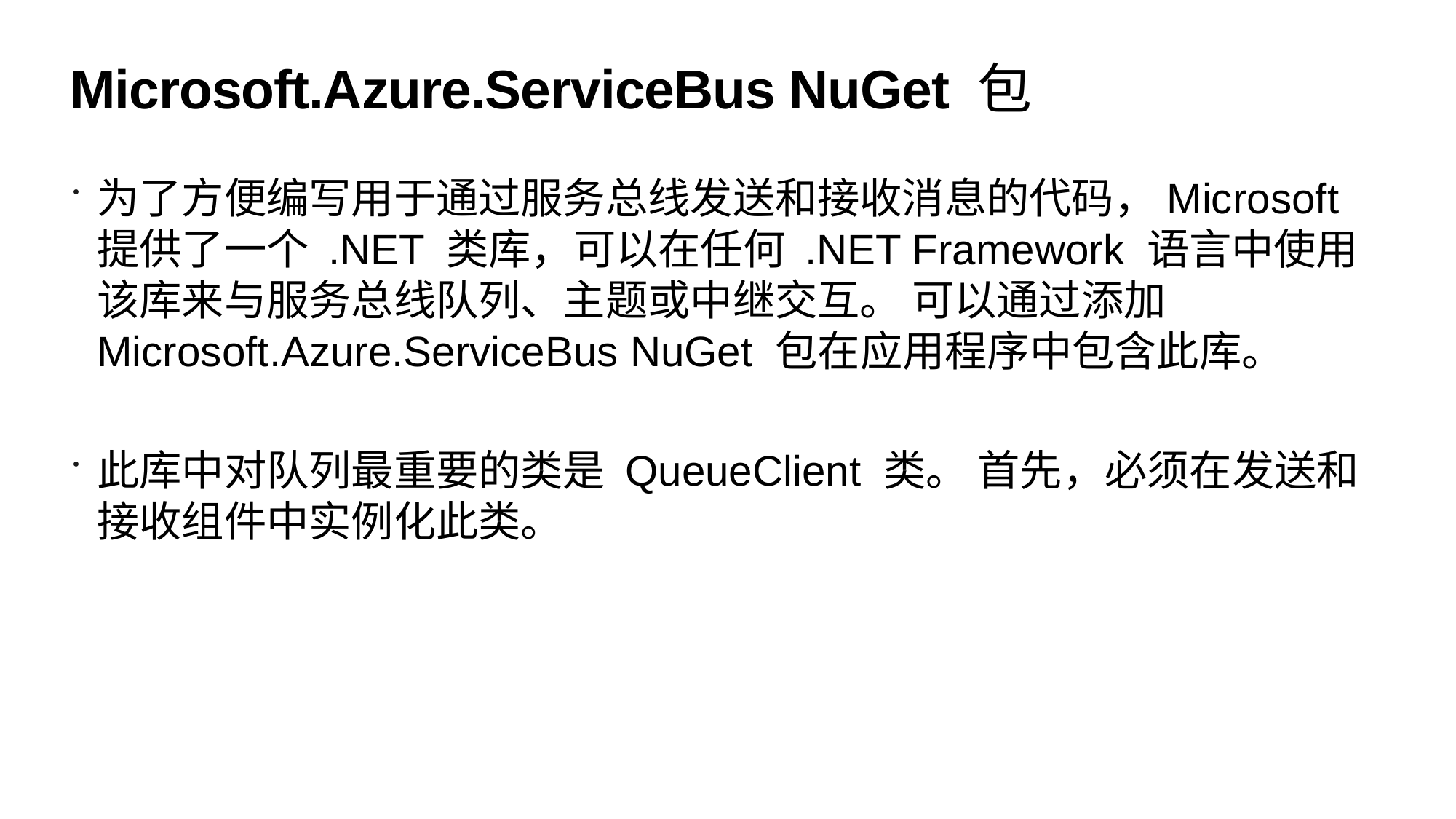

# Microsoft.Azure.ServiceBus NuGet 包
为了方便编写用于通过服务总线发送和接收消息的代码，Microsoft 提供了一个 .NET 类库，可以在任何 .NET Framework 语言中使用该库来与服务总线队列、主题或中继交互。 可以通过添加 Microsoft.Azure.ServiceBus NuGet 包在应用程序中包含此库。

此库中对队列最重要的类是 QueueClient 类。 首先，必须在发送和接收组件中实例化此类。